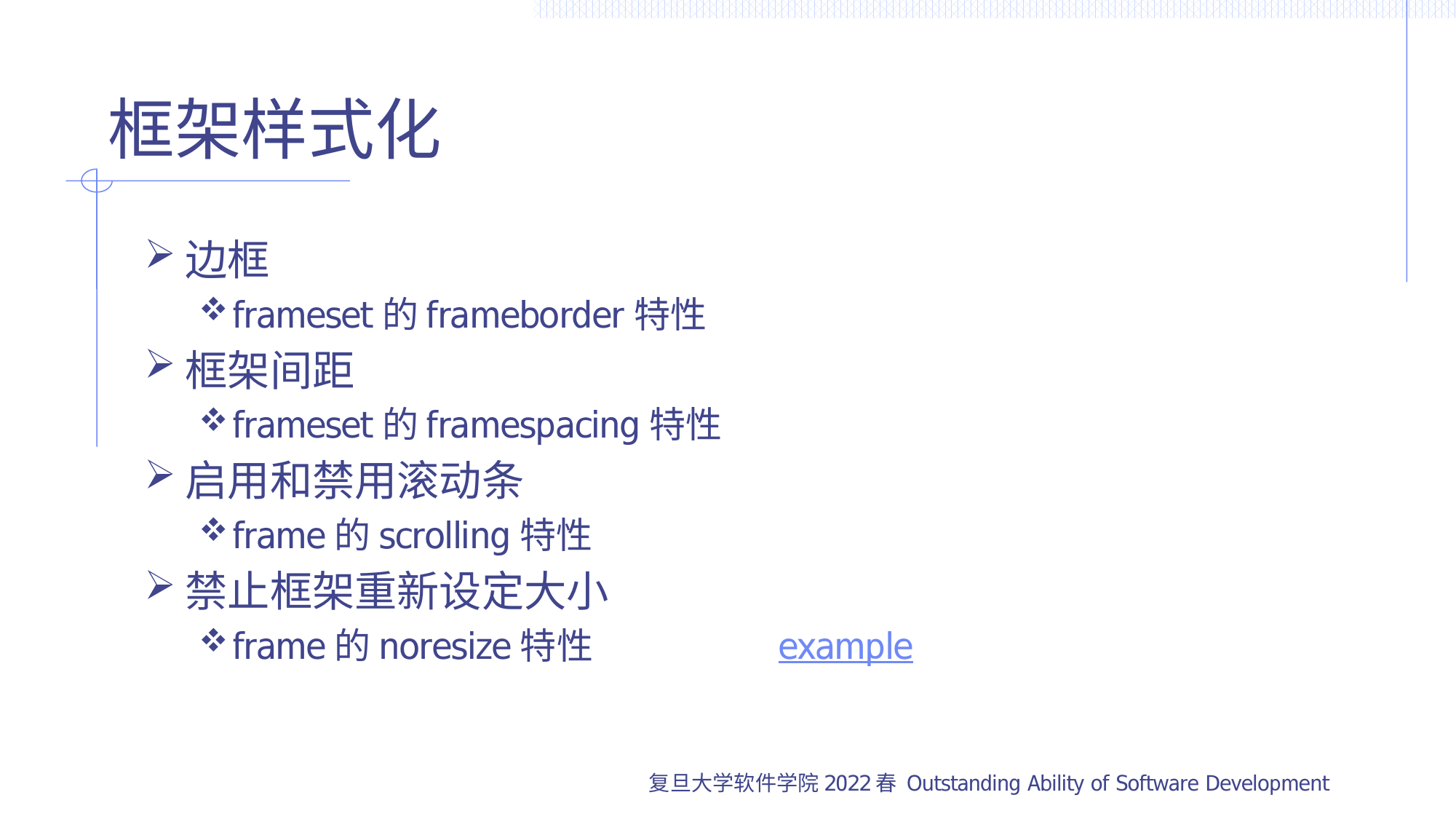

# 框架样式化
边框
frameset的frameborder特性
框架间距
frameset的framespacing特性
启用和禁用滚动条
frame的scrolling特性
禁止框架重新设定大小
frame的noresize特性		example